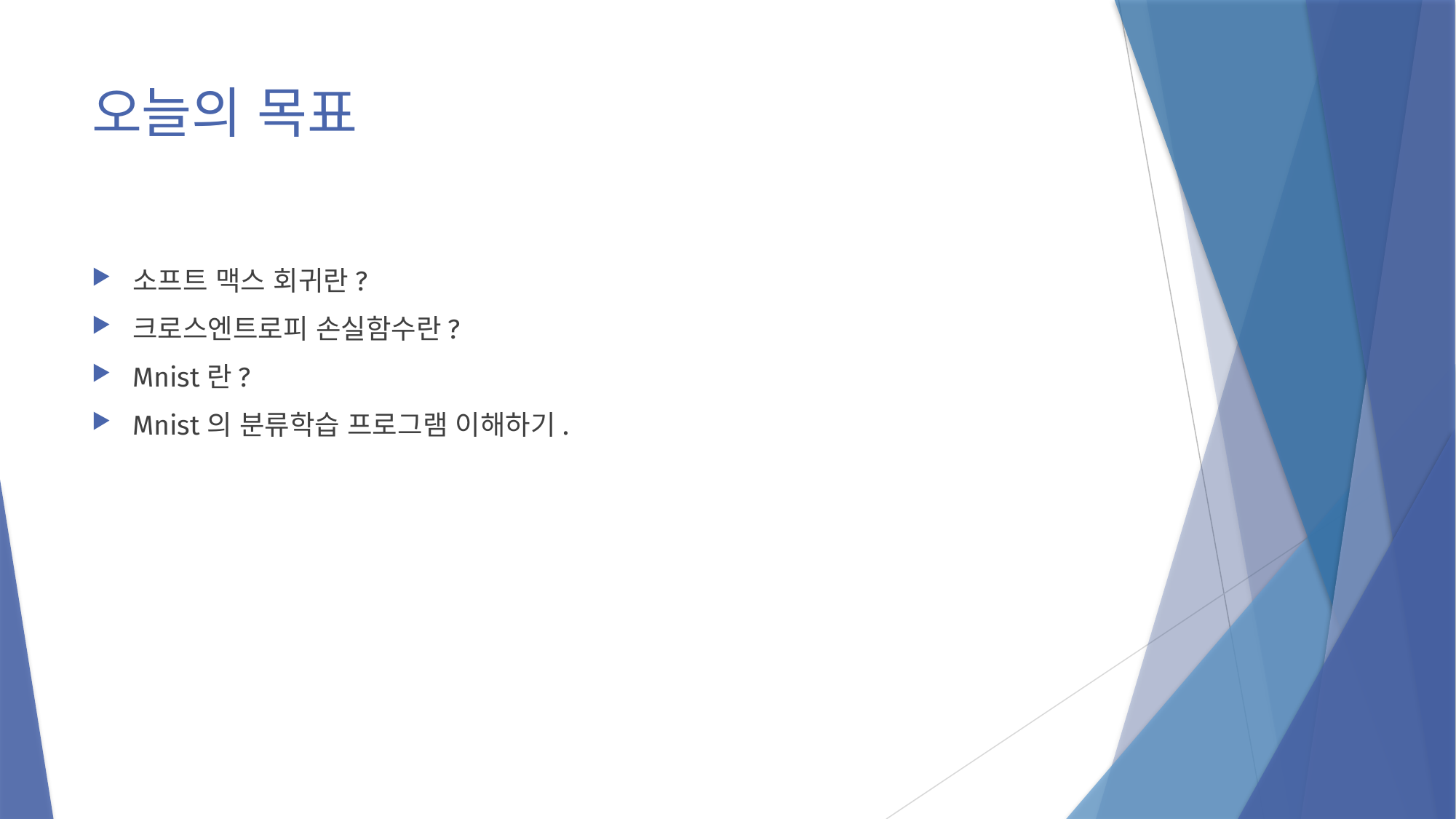

# 오늘의 목표
소프트 맥스 회귀란?
크로스엔트로피 손실함수란?
Mnist란?
Mnist의 분류학습 프로그램 이해하기.